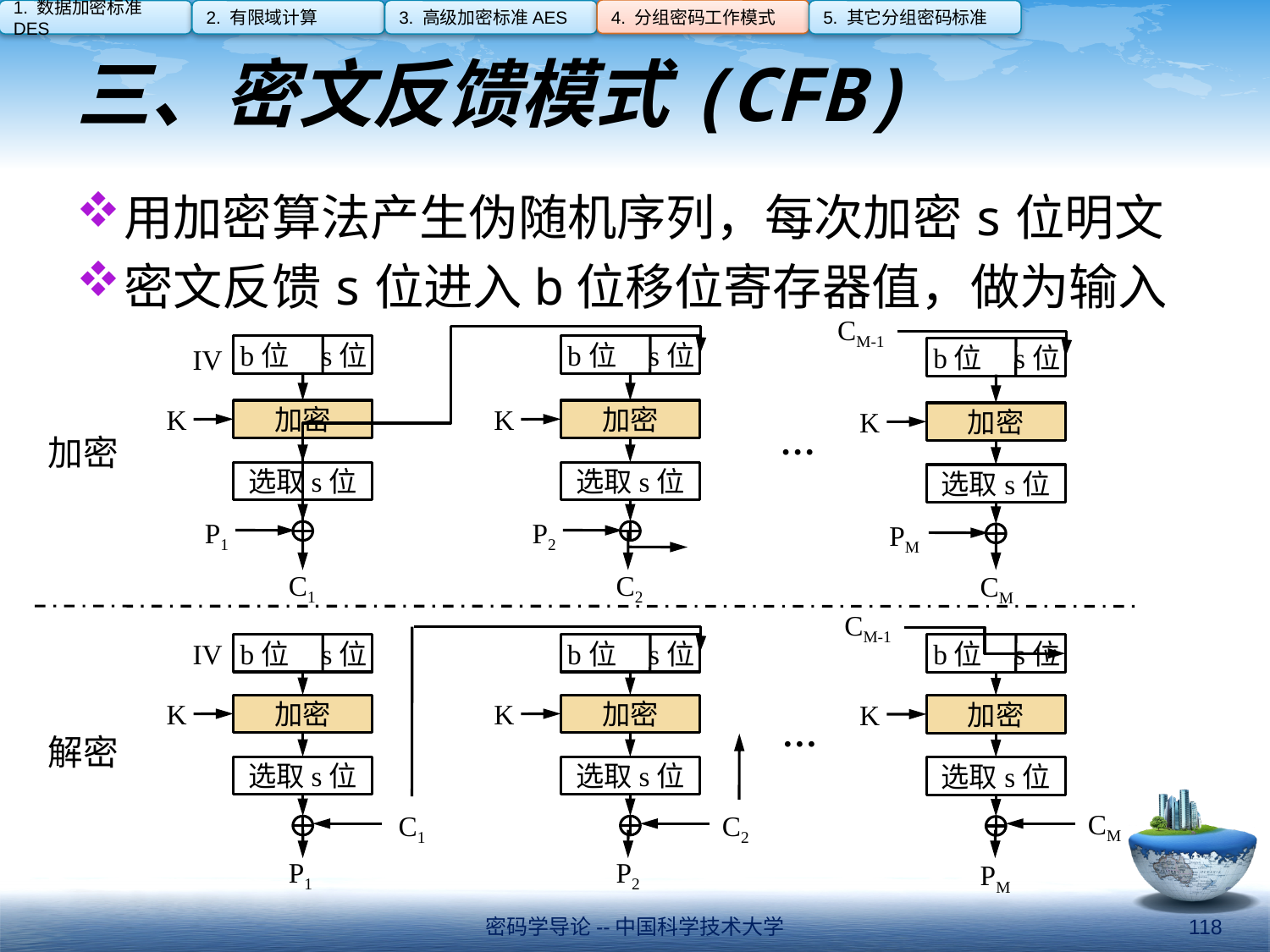

4. 分组密码工作模式
1. 数据加密标准DES
2. 有限域计算
3. 高级加密标准AES
5. 其它分组密码标准
# 三、密文反馈模式(CFB)
用加密算法产生伪随机序列，每次加密s位明文
密文反馈s位进入b位移位寄存器值，做为输入

CM-1
b位    s位
b位    s位
IV
b位    s位
K
K
K
加密
加密
加密
…
加密
选取s位
选取s位
选取s位
P2
P1
PM

C1
C2
CM
CM-1
IV
b位    s位
b位    s位
b位    s位
K
K
K
加密
加密
加密
…
解密
选取s位
选取s位
选取s位
CM
C1
C2

P1
P2
PM
密码学导论--中国科学技术大学
118